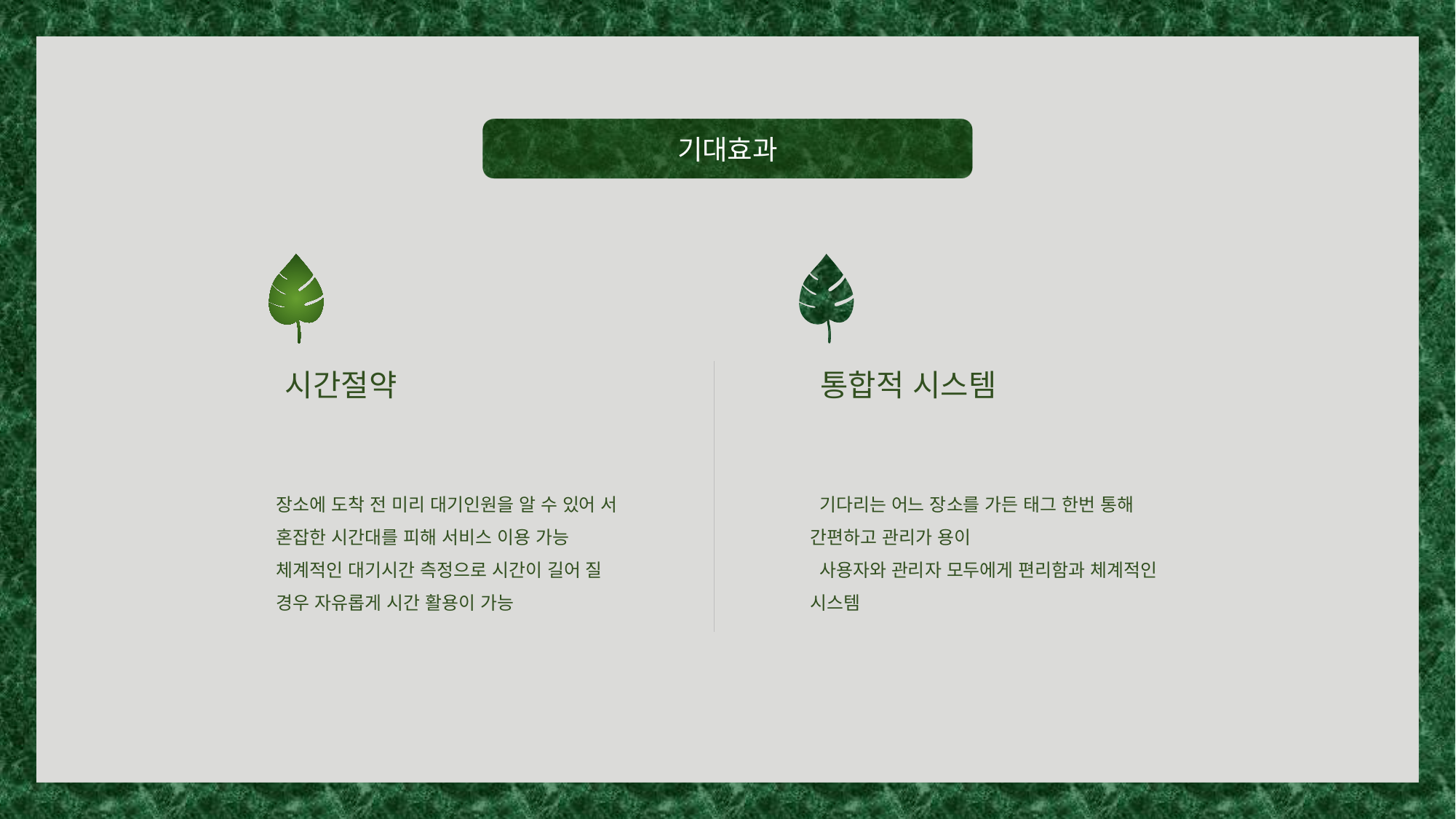

기대효과

시간절약
통합적 시스템
장소에 도착 전 미리 대기인원을 알 수 있어 서 혼잡한 시간대를 피해 서비스 이용 가능
체계적인 대기시간 측정으로 시간이 길어 질 경우 자유롭게 시간 활용이 가능
 기다리는 어느 장소를 가든 태그 한번 통해 간편하고 관리가 용이
 사용자와 관리자 모두에게 편리함과 체계적인 시스템